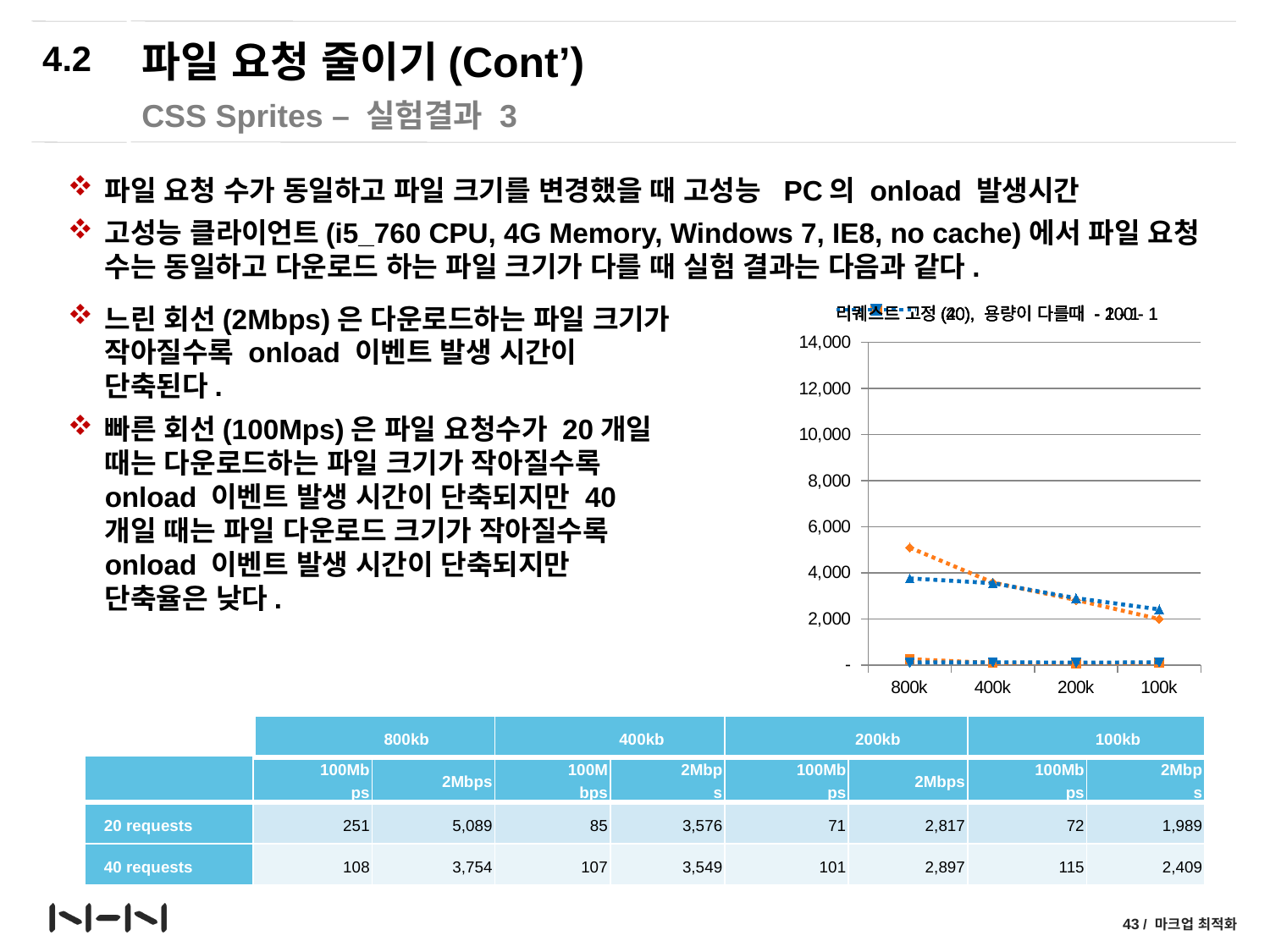

4.2
# 파일 요청 줄이기(Cont’)
CSS Sprites – 실험결과 3
파일 요청 수가 동일하고 파일 크기를 변경했을 때 고성능  PC의 onload 발생시간
고성능 클라이언트(i5_760 CPU, 4G Memory, Windows 7, IE8, no cache)에서 파일 요청 수는 동일하고 다운로드 하는 파일 크기가 다를 때 실험 결과는 다음과 같다.
느린 회선(2Mbps)은 다운로드하는 파일 크기가 작아질수록 onload 이벤트 발생 시간이 단축된다.
빠른 회선(100Mps)은 파일 요청수가 20개일 때는 다운로드하는 파일 크기가 작아질수록 onload 이벤트 발생 시간이 단축되지만 40개일 때는 파일 다운로드 크기가 작아질수록 onload 이벤트 발생 시간이 단축되지만 단축율은 낮다.

### Chart

| Category | 리퀘스트 고정(20), 용량이 다를때 - 100 - 1 | 리퀘스트 고정(20), 용량이 다를때 - 2 - 1 | 리퀘스트 고정(40), 용량이 다를때 - 100 - 1 | 리퀘스트 고정(40), 용량이 다를때 - 2 - 1 |
|---|---|---|---|---|
| 800k | 250.6 | 5089.3 | 107.8 | 3754.3 |
| 400k | 85.0 | 3576.3 | 116.9 | 3548.5 |
| 200k | 71.3 | 2816.5 | 101.0 | 2897.4 |
| 100k | 72.2 | 1988.7 | 114.9 | 2409.2 |
| 800kb | 400kb | 200kb | 100kb |
| --- | --- | --- | --- |
|  | 100Mbps | 2Mbps | 100Mbps | 2Mbps | 100Mbps | 2Mbps | 100Mbps | 2Mbps |
| --- | --- | --- | --- | --- | --- | --- | --- | --- |
| 20 requests | 251 | 5,089 | 85 | 3,576 | 71 | 2,817 | 72 | 1,989 |
| 40 requests | 108 | 3,754 | 107 | 3,549 | 101 | 2,897 | 115 | 2,409 |